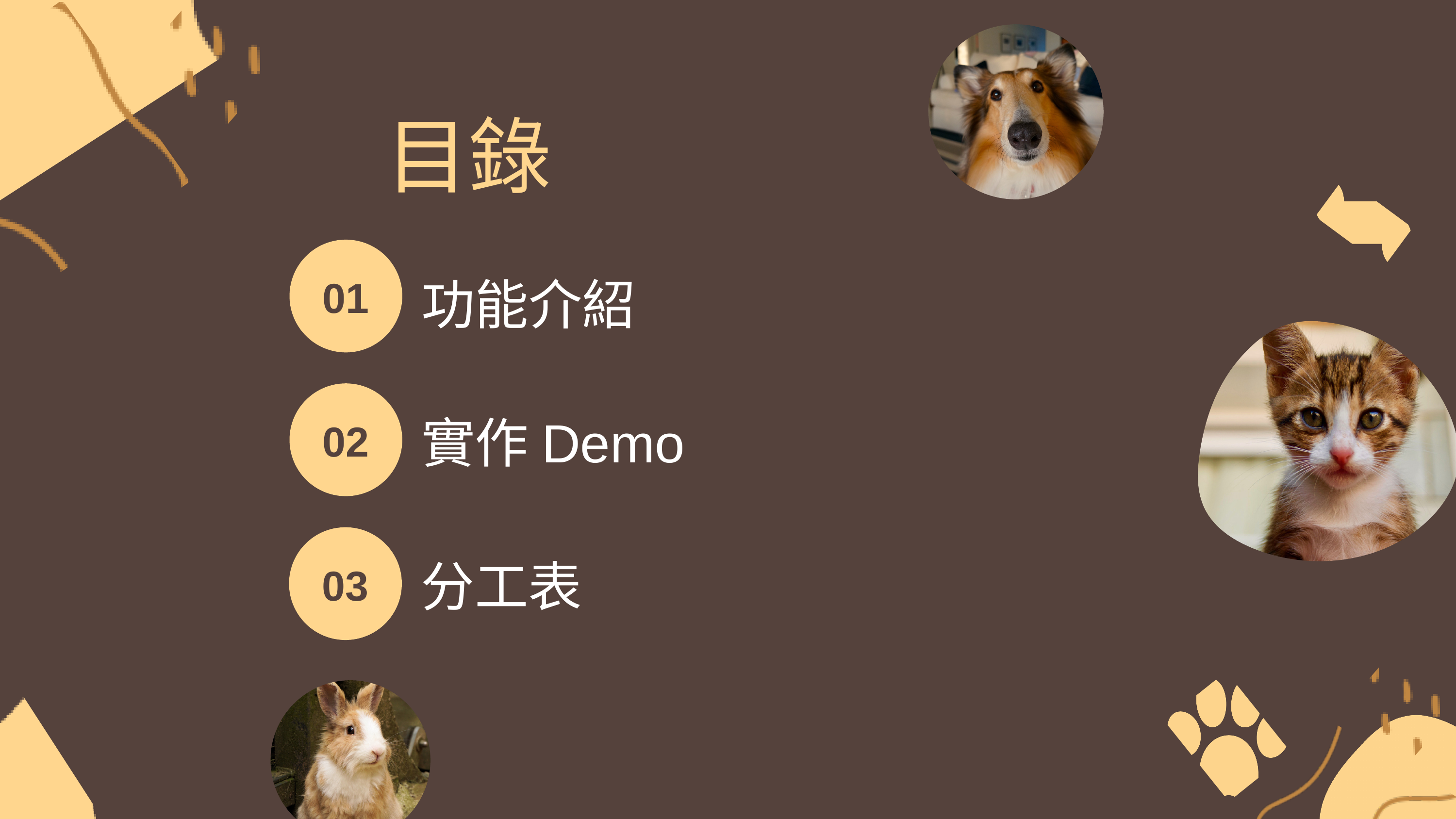

目錄

功能介紹
01

實作Demo
02

分工表
03